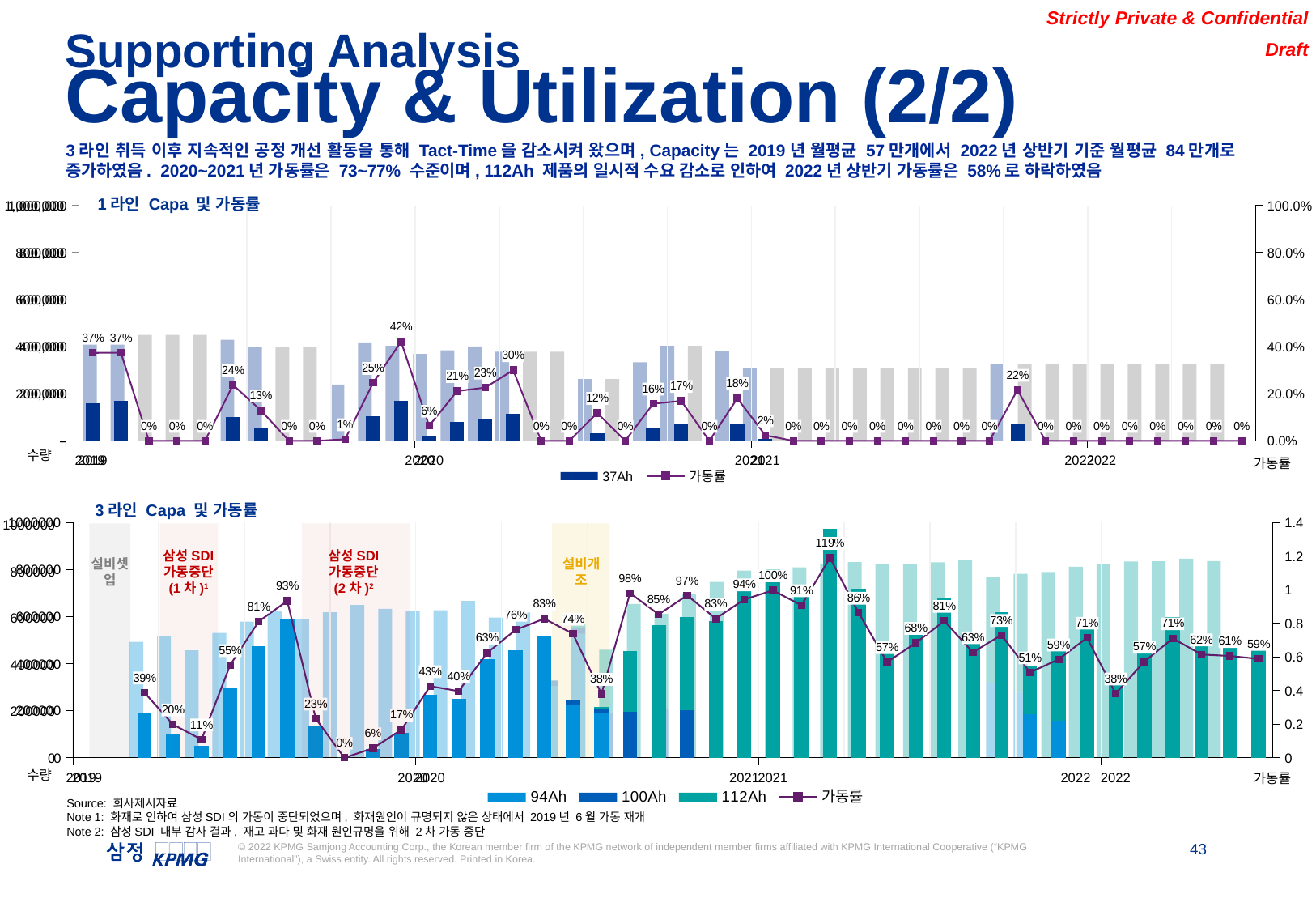

Supporting Analysis
Capacity & Utilization (2/2)
3라인 취득 이후 지속적인 공정 개선 활동을 통해 Tact-Time을 감소시켜 왔으며, Capacity는 2019년 월평균 57만개에서 2022년 상반기 기준 월평균 84만개로 증가하였음.  2020~2021년 가동률은 73~77% 수준이며, 112Ah 제품의 일시적 수요 감소로 인하여 2022년 상반기 가동률은 58%로 하락하였음

### Chart

| Category | CAPA(월) |
|---|---|
| 43496 | 430200.0 |
| 43524 | 450000.0 |
| 43555 | 450000.0 |
| 43585 | 450000.0 |
| 43616 | 450000.0 |
| 43646 | 429600.0 |
| 43677 | 398400.0 |
| 43708 | 398400.0 |
| 43738 | 398400.0 |
| 43769 | 239400.0 |
| 43799 | 418200.0 |
| 43830 | 403877.2230272692 |
| 43861 | 368941.1764705882 |
| 43890 | 384478.1065088757 |
| 43921 | 400971.00737100735 |
| 43951 | 378166.5433012583 |
| 43982 | 378166.5433012583 |
| 44012 | 378166.5433012583 |
| 44043 | 262647.8873239436 |
| 44074 | 262647.8873239436 |
| 44104 | 333507.99999999994 |
| 44135 | 403800.0 |
| 44165 | 403800.0 |
| 44196 | 379268.115942029 |
| 44227 | 310194.11764705885 |
| 44255 | 310194.11764705885 |
| 44286 | 310194.11764705885 |
| 44316 | 310194.11764705885 |
| 44347 | 310194.11764705885 |
| 44377 | 310194.11764705885 |
| 44408 | 310194.11764705885 |
| 44439 | 310194.11764705885 |
| 44469 | 310194.11764705885 |
| 44500 | 326256.53846153844 |
| 44530 | 326256.53846153844 |
| 44561 | 326256.53846153844 |
| 44592 | 326256.53846153844 |
| 44620 | 326256.53846153844 |
| 44651 | 326256.53846153844 |
| 44681 | 326256.53846153844 |
| 44712 | 326256.53846153844 |
| 44742 | 326256.53846153844 |

### Chart

| Category | 37Ah | 가동률 |
|---|---|---|
| 43496 | 160832.0 | 0.37385402138540214 |
| 43524 | 168334.0 | 0.37407555555555555 |
| 43555 | 0.0 | 0.0 |
| 43585 | 0.0 | 0.0 |
| 43616 | 0.0 | 0.0 |
| 43646 | 102060.0 | 0.23756983240223464 |
| 43677 | 51324.0 | 0.12882530120481928 |
| 43708 | 0.0 | 0.0 |
| 43738 | 0.0 | 0.0 |
| 43769 | 1596.0 | 0.006666666666666667 |
| 43799 | 102956.0 | 0.24618842659014825 |
| 43830 | 170324.0 | 0.42172222222222217 |
| 43861 | 23520.0 | 0.06375 |
| 43890 | 81221.0 | 0.21125000000000005 |
| 43921 | 90664.0 | 0.22611111111111112 |
| 43951 | 113534.0 | 0.3002222222222222 |
| 43982 | 0.0 | 0.0 |
| 44012 | 0.0 | 0.0 |
| 44043 | 31080.0 | 0.11833333333333336 |
| 44074 | 0.0 | 0.0 |
| 44104 | 52640.0 | 0.15783729325833265 |
| 44135 | 68432.0 | 0.16947003467062902 |
| 44165 | 0.0 | 0.0 |
| 44196 | 68432.0 | 0.18043172395345727 |
| 44227 | 7258.0 | 0.0233982515692261 |
| 44255 | 0.0 | 0.0 |
| 44286 | 0.0 | 0.0 |
| 44316 | 0.0 | 0.0 |
| 44347 | 0.0 | 0.0 |
| 44377 | 0.0 | 0.0 |
| 44408 | 0.0 | 0.0 |
| 44439 | 0.0 | 0.0 |
| 44469 | 0.0 | 0.0 |
| 44500 | 70644.0 | 0.21652899381916307 |
| 44530 | 0.0 | 0.0 |
| 44561 | 0.0 | 0.0 |
| 44592 | 0.0 | 0.0 |
| 44620 | 0.0 | 0.0 |
| 44651 | 0.0 | 0.0 |
| 44681 | 0.0 | 0.0 |
| 44712 | 0.0 | 0.0 |
| 44742 | 0.0 | 0.0 |
1라인 Capa 및 가동률
수량
가동률
3라인 Capa 및 가동률

[unsupported chart]

### Chart

| Category | 94Ah | 100Ah | 112Ah | CAPA(월) |
|---|---|---|---|---|
| 43496 | None | None | None | None |
| 43524 | None | None | None | None |
| 43555 | 497490.1287553648 | 0.0 | 0.0 | 497490.1287553648 |
| 43585 | 521001.68067226885 | 0.0 | 0.0 | 521001.68067226885 |
| 43616 | 461230.76923076925 | 0.0 | 0.0 | 461230.76923076925 |
| 43646 | 536048.3383685801 | 0.0 | 0.0 | 536048.3383685801 |
| 43677 | 584411.2676056337 | 0.0 | 0.0 | 584411.2676056337 |
| 43708 | 631381.3206424748 | 0.0 | 0.0 | 631381.3206424748 |
| 43738 | 594233.7105419893 | 0.0 | 0.0 | 594233.7105419893 |
| 43769 | 624999.2082121712 | 0.0 | 0.0 | 624999.2082121712 |
| 43799 | 655764.705882353 | 0.0 | 0.0 | 655764.705882353 |
| 43830 | 639761.1940298507 | 0.0 | 0.0 | 639761.1940298507 |
| 43861 | 629710.388765939 | 0.0 | 0.0 | 629710.388765939 |
| 43890 | 633455.7974283781 | 0.0 | 0.0 | 633455.7974283781 |
| 43921 | 673159.9558546754 | 0.0 | 0.0 | 673159.9558546754 |
| 43951 | 602003.414750052 | 0.0 | 0.0 | 602003.414750052 |
| 43982 | 623792.2069995522 | 0.0 | 0.0 | 623792.2069995522 |
| 44012 | 307379.20909090916 | 24169.980952380953 | 0.0 | 331549.19004329015 |
| 44043 | 532233.0845554003 | 23698.30687052828 | 16216.000000000002 | 572147.3914259286 |
| 44074 | 0.0 | 191510.60139860143 | 272299.87012987013 | 463810.47152847156 |
| 44104 | 0.0 | 0.0 | 660537.176501035 | 660537.176501035 |
| 44135 | 0.0 | 208478.90909090906 | 409097.3913714021 | 617576.3004623111 |
| 44165 | 0.0 | 0.0 | 702059.7536019583 | 702059.7536019583 |
| 44196 | 0.0 | 0.0 | 754987.486561686 | 754987.486561686 |
| 44227 | 0.0 | 0.0 | 804225.7811337599 | 804225.7811337599 |
| 44255 | 0.0 | 0.0 | 779883.4959212851 | 779883.4959212851 |
| 44286 | 0.0 | 0.0 | 817434.2071034113 | 817434.2071034113 |
| 44316 | 0.0 | 0.0 | 833785.6954131576 | 833785.6954131576 |
| 44347 | 0.0 | 0.0 | 840308.625634413 | 840308.625634413 |
| 44377 | 0.0 | 0.0 | 833164.4012309782 | 833164.4012309782 |
| 44408 | 0.0 | 0.0 | 833682.1511970164 | 833682.1511970164 |
| 44439 | 0.0 | 0.0 | 839902.6476298228 | 839902.6476298228 |
| 44469 | 0.0 | 0.0 | 847190.5649116901 | 847190.5649116901 |
| 44500 | 320590.41148571024 | 0.0 | 453475.3472701608 | 774065.7587558711 |
| 44530 | 279153.80155249283 | 0.0 | 510467.86187538865 | 789621.6634278814 |
| 44561 | 0.0 | 0.0 | 798163.6363636362 | 798163.6363636362 |
| 44592 | 0.0 | 0.0 | 820600.6140880334 | 820600.6140880334 |
| 44620 | 0.0 | 0.0 | 831589.860448684 | 831589.860448684 |
| 44651 | 0.0 | 0.0 | 843015.3455286468 | 843015.3455286468 |
| 44681 | 0.0 | 0.0 | 844149.9972164793 | 844149.9972164793 |
| 44712 | 0.0 | 0.0 | 855661.2845662545 | 855661.2845662545 |
| 44742 | 0.0 | 0.0 | 844803.52451978 | 844803.52451978 |

설비셋업
삼성SDI
가동중단
(1차)1
삼성SDI
가동중단
(2차)2
설비개조
수량
가동률
Source: 회사제시자료
Note 1: 화재로 인하여 삼성SDI의 가동이 중단되었으며, 화재원인이 규명되지 않은 상태에서 2019년 6월 가동 재개
Note 2: 삼성SDI 내부 감사 결과, 재고 과다 및 화재 원인규명을 위해 2차 가동 중단